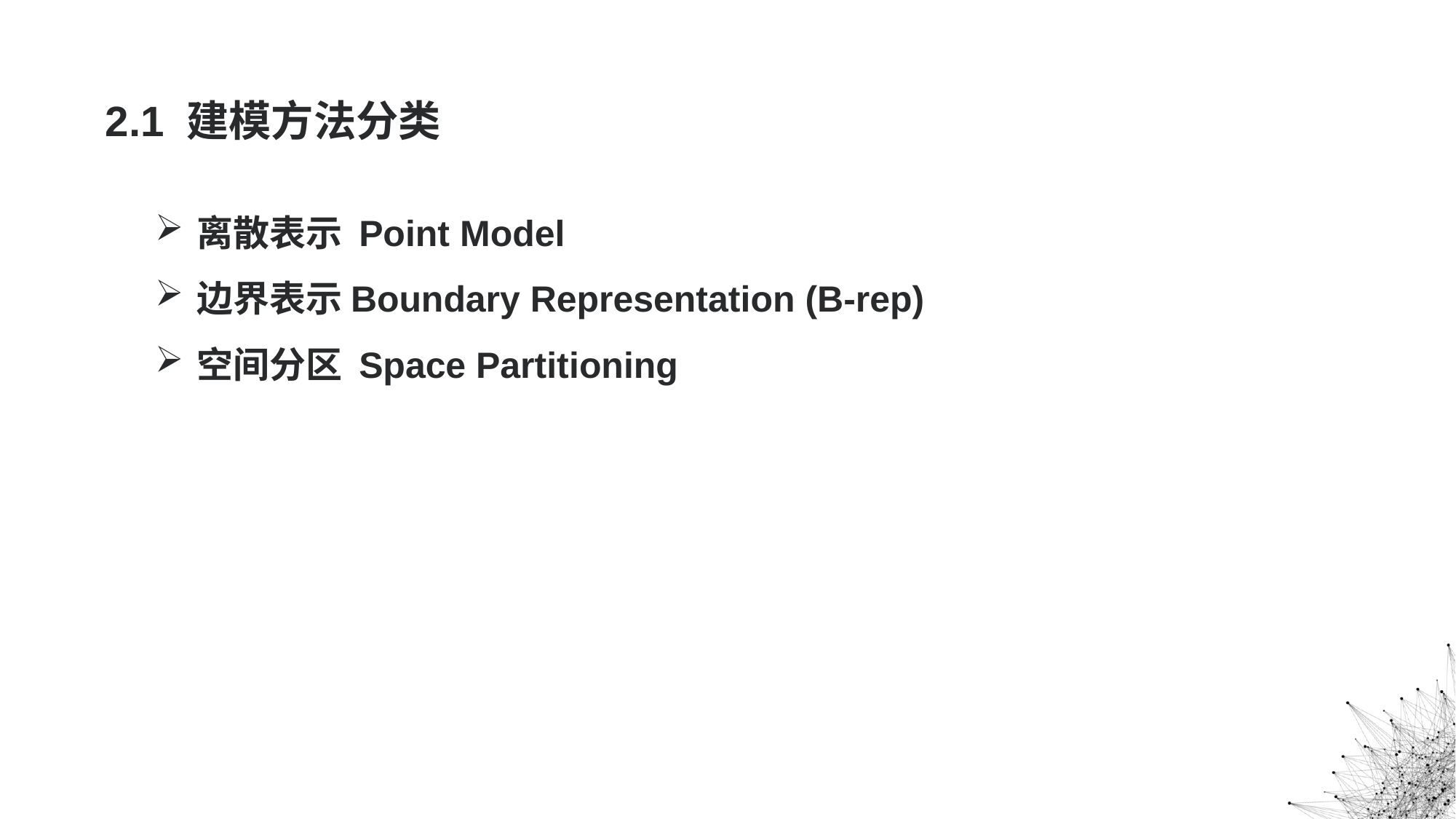

# 2.1 建模方法分类
离散表示 Point Model
边界表示Boundary Representation (B-rep)
空间分区 Space Partitioning